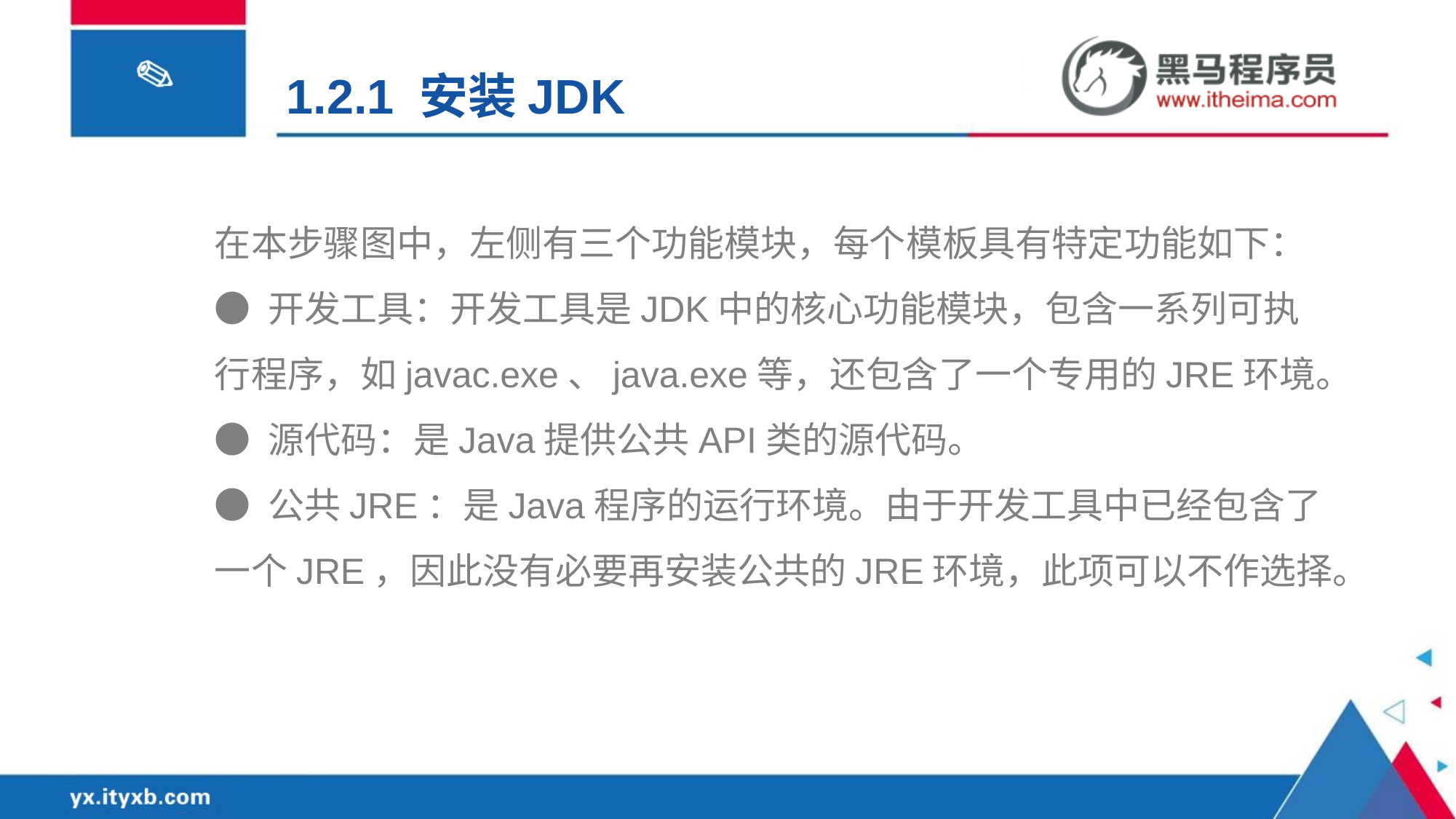

1.2.1 安装JDK
在本步骤图中，左侧有三个功能模块，每个模板具有特定功能如下：
● 开发工具：开发工具是JDK中的核心功能模块，包含一系列可执行程序，如javac.exe、java.exe等，还包含了一个专用的JRE环境。
● 源代码：是Java提供公共API类的源代码。
● 公共JRE：是Java程序的运行环境。由于开发工具中已经包含了一个JRE，因此没有必要再安装公共的JRE环境，此项可以不作选择。